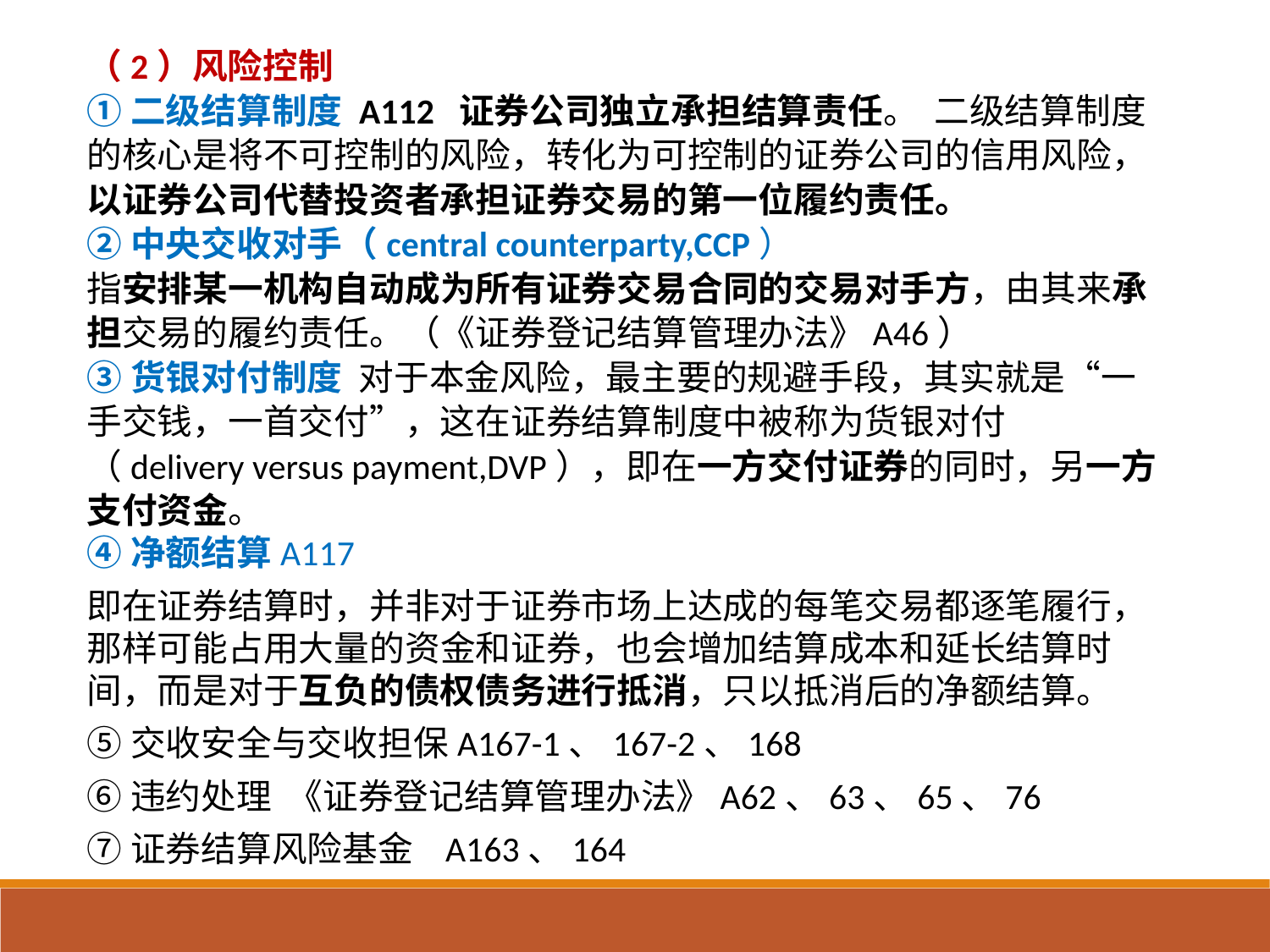

（2）风险控制
①二级结算制度 A112  证券公司独立承担结算责任。  二级结算制度的核心是将不可控制的风险，转化为可控制的证券公司的信用风险，以证券公司代替投资者承担证券交易的第一位履约责任。
②中央交收对手（central counterparty,CCP）
指安排某一机构自动成为所有证券交易合同的交易对手方，由其来承担交易的履约责任。（《证券登记结算管理办法》A46）
③货银对付制度  对于本金风险，最主要的规避手段，其实就是“一手交钱，一首交付”，这在证券结算制度中被称为货银对付（delivery versus payment,DVP），即在一方交付证券的同时，另一方支付资金。
④净额结算A117
即在证券结算时，并非对于证券市场上达成的每笔交易都逐笔履行，那样可能占用大量的资金和证券，也会增加结算成本和延长结算时间，而是对于互负的债权债务进行抵消，只以抵消后的净额结算。
⑤交收安全与交收担保A167-1、167-2、168
⑥违约处理  《证券登记结算管理办法》A62、63、65、76
⑦证券结算风险基金   A163、164